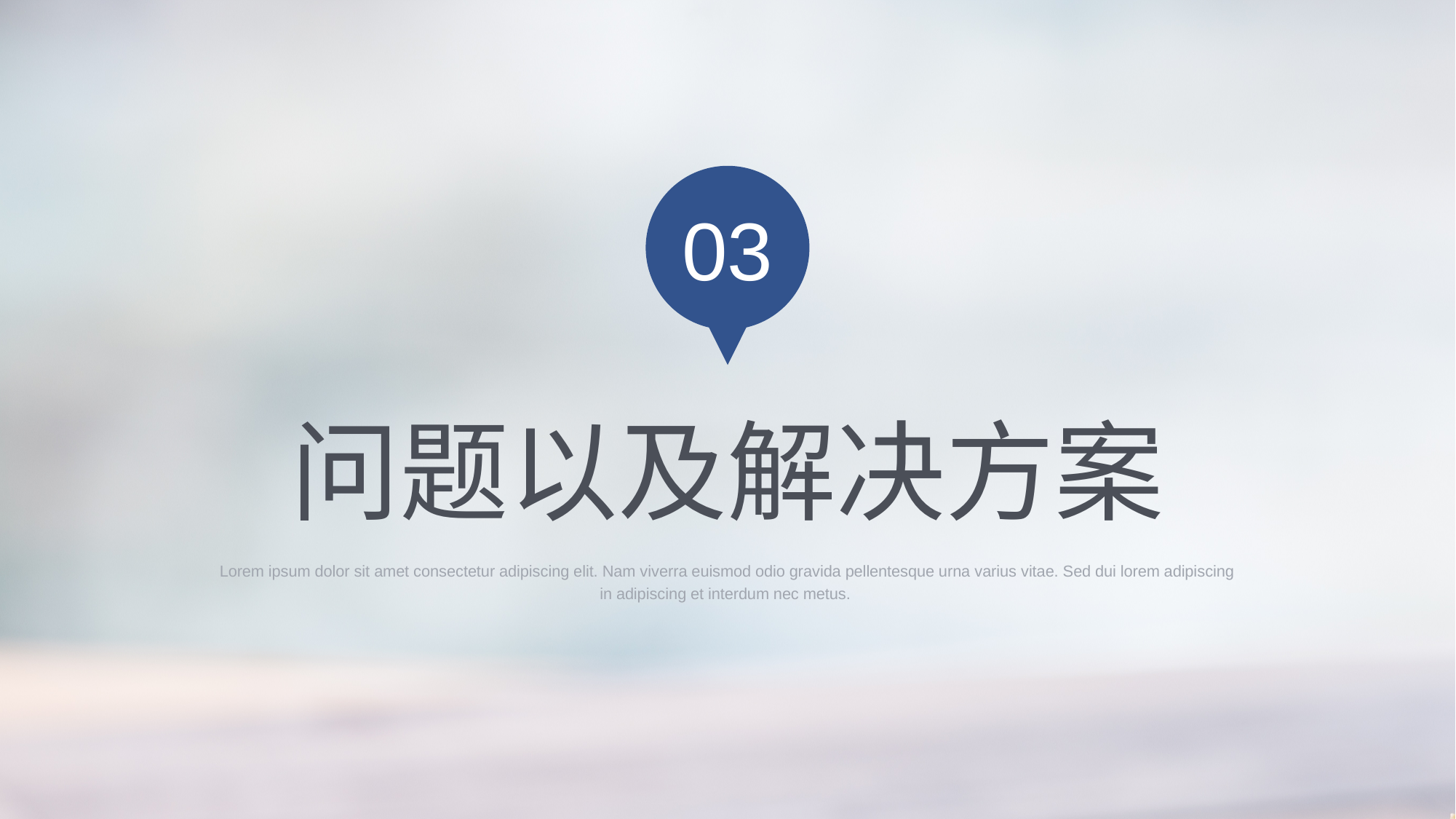

03

问题以及解决方案
Lorem ipsum dolor sit amet consectetur adipiscing elit. Nam viverra euismod odio gravida pellentesque urna varius vitae. Sed dui lorem adipiscing in adipiscing et interdum nec metus.